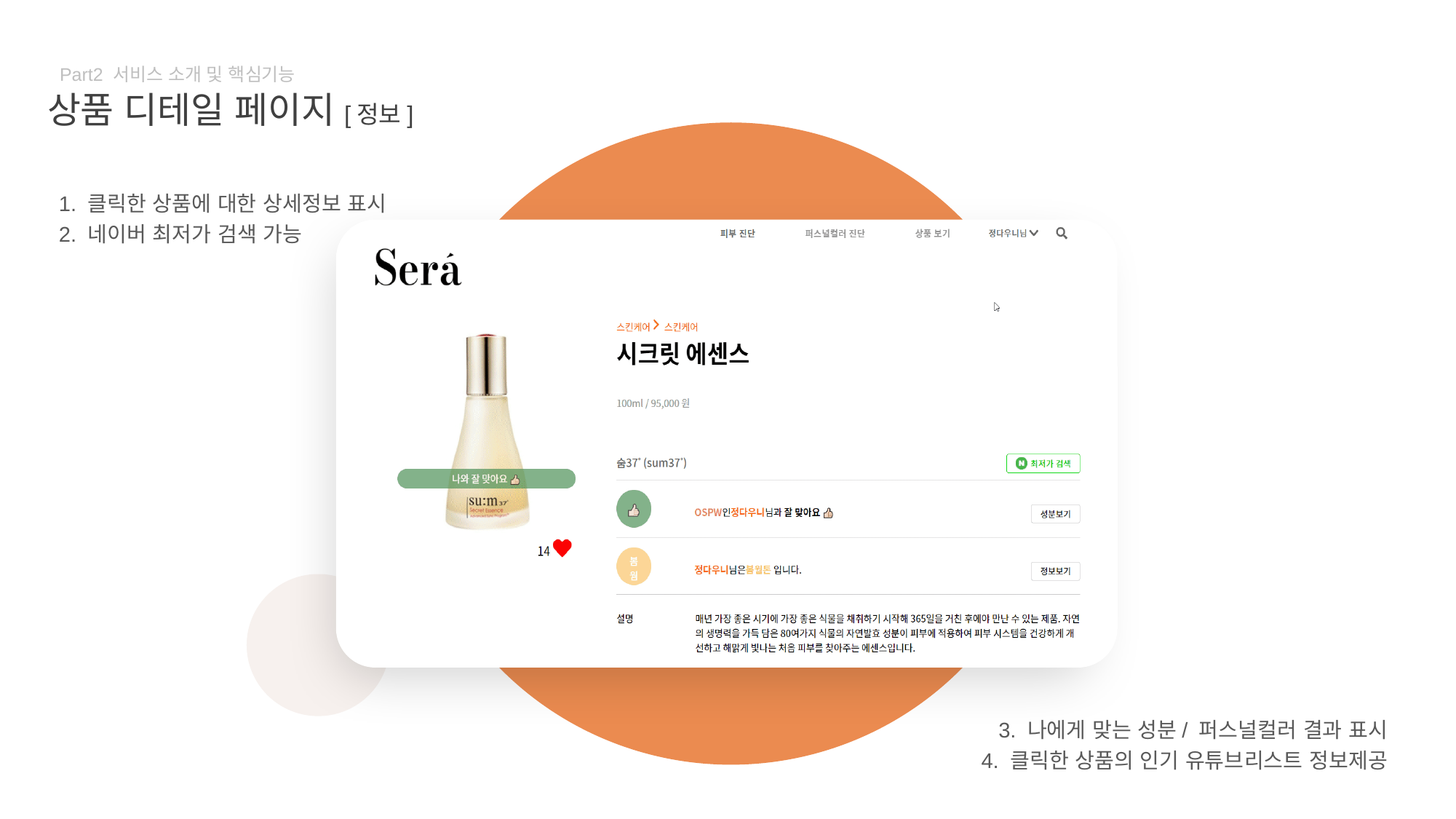

Part2 서비스 소개 및 핵심기능
상품 디테일 페이지[정보]

1. 클릭한 상품에 대한 상세정보 표시
2. 네이버 최저가 검색 가능

3. 나에게 맞는 성분/ 퍼스널컬러 결과 표시
4. 클릭한 상품의 인기 유튜브리스트 정보제공